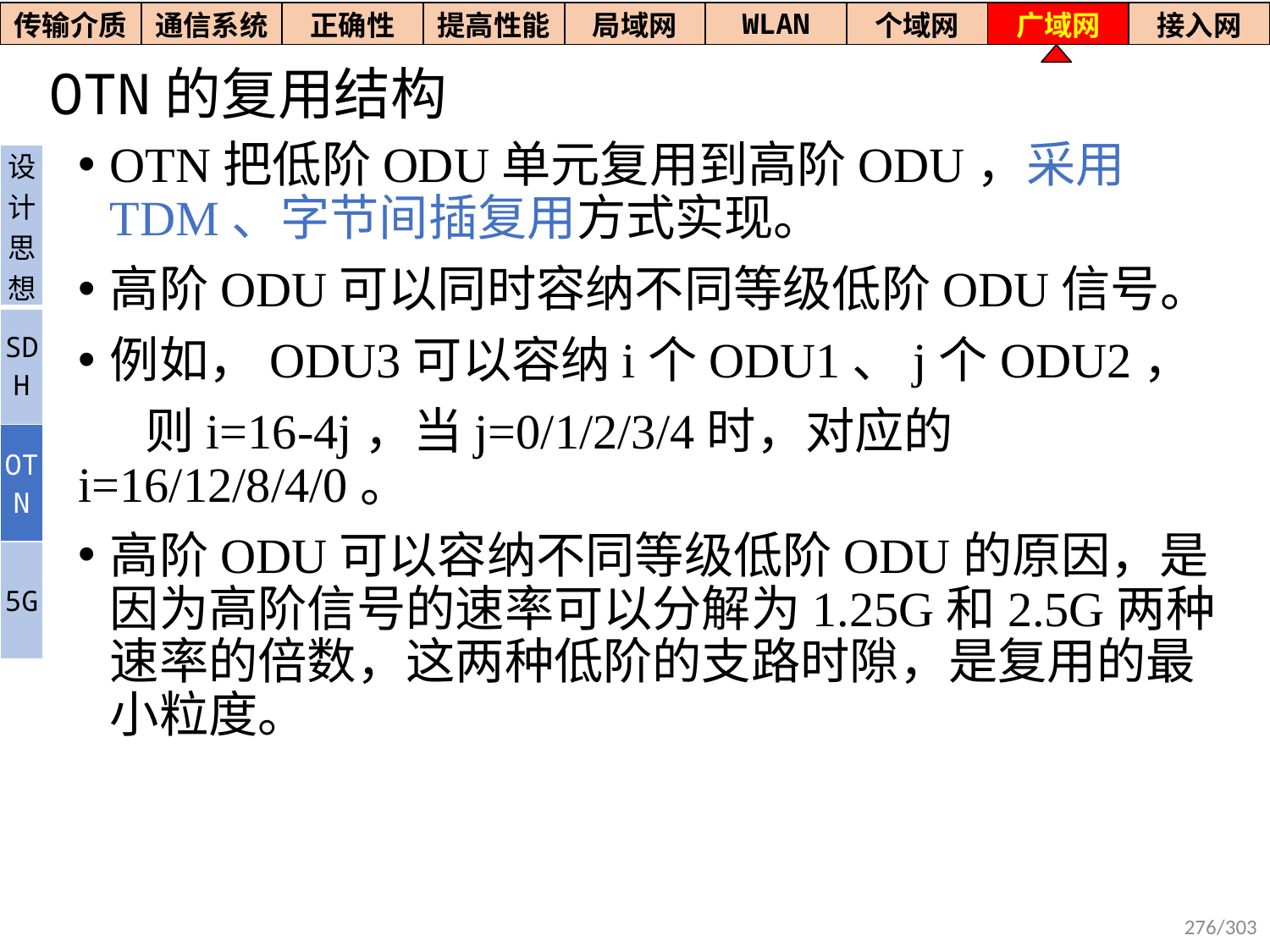

| 传输介质 | 通信系统 | 正确性 | 提高性能 | 局域网 | WLAN | 个域网 | 广域网 | 接入网 |
| --- | --- | --- | --- | --- | --- | --- | --- | --- |

# OTN的复用结构
OTN把低阶ODU单元复用到高阶ODU，采用TDM、字节间插复用方式实现。
高阶ODU可以同时容纳不同等级低阶ODU信号。
例如，ODU3可以容纳i个ODU1、j个ODU2，
     则i=16-4j，当j=0/1/2/3/4时，对应的i=16/12/8/4/0。
高阶ODU可以容纳不同等级低阶ODU的原因，是因为高阶信号的速率可以分解为1.25G和2.5G两种速率的倍数，这两种低阶的支路时隙，是复用的最小粒度。

| 设计思想 |
| --- |
| SDH |
| OTN |
| 5G |
276/303